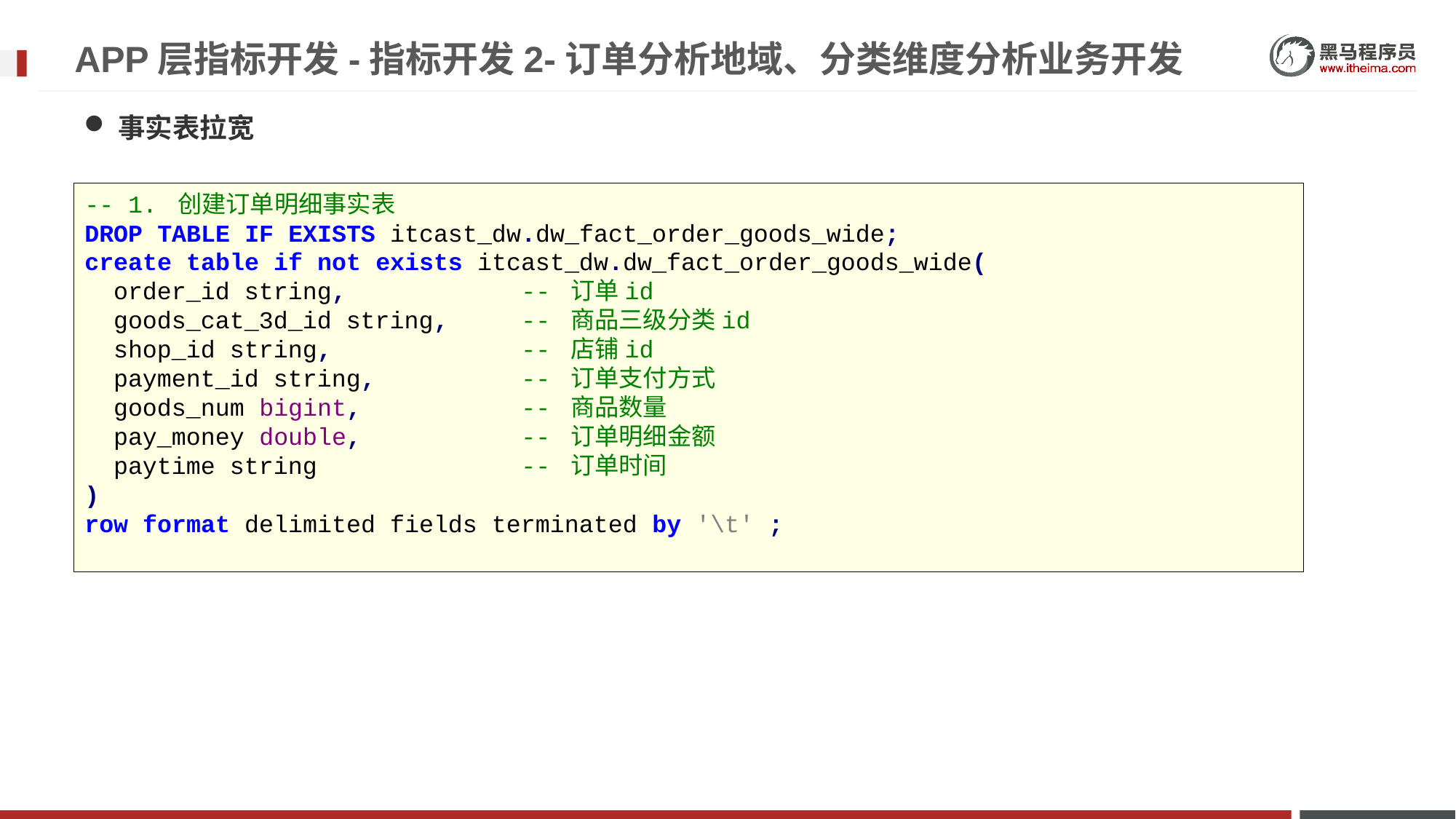

# APP层指标开发-指标开发2-订单分析地域、分类维度分析业务开发
事实表拉宽
-- 1. 创建订单明细事实表
DROP TABLE IF EXISTS itcast_dw.dw_fact_order_goods_wide;
create table if not exists itcast_dw.dw_fact_order_goods_wide(
  order_id string,            -- 订单id
  goods_cat_3d_id string,     -- 商品三级分类id
  shop_id string,             -- 店铺id
  payment_id string,          -- 订单支付方式
  goods_num bigint,           -- 商品数量
  pay_money double,           -- 订单明细金额
  paytime string              -- 订单时间
)
row format delimited fields terminated by '\t' ;